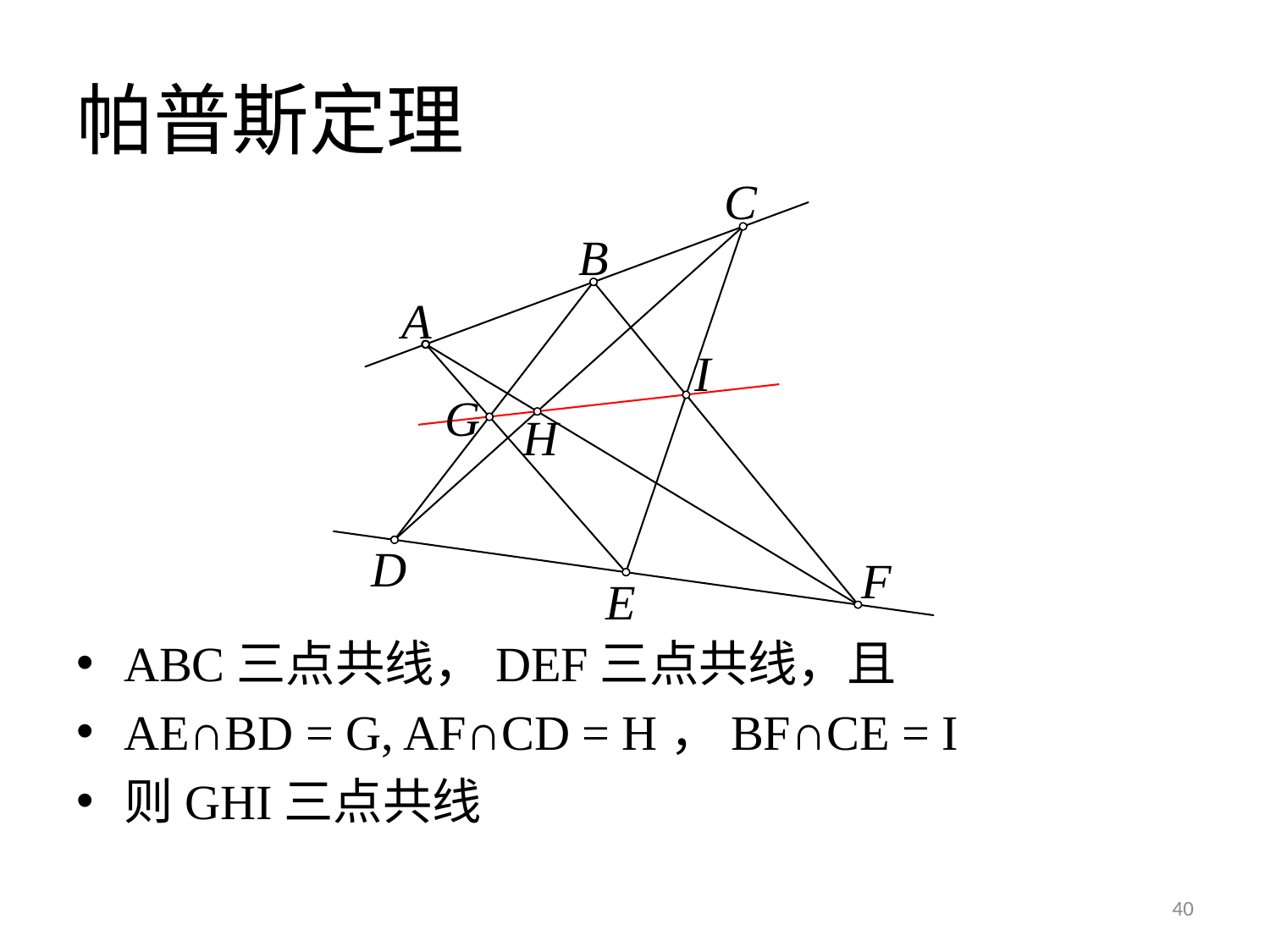

# 帕普斯定理
C

B
A
I
G
H
D
F
E
ABC三点共线，DEF三点共线，且
AE∩BD = G, AF∩CD = H，BF∩CE = I
则GHI三点共线
40